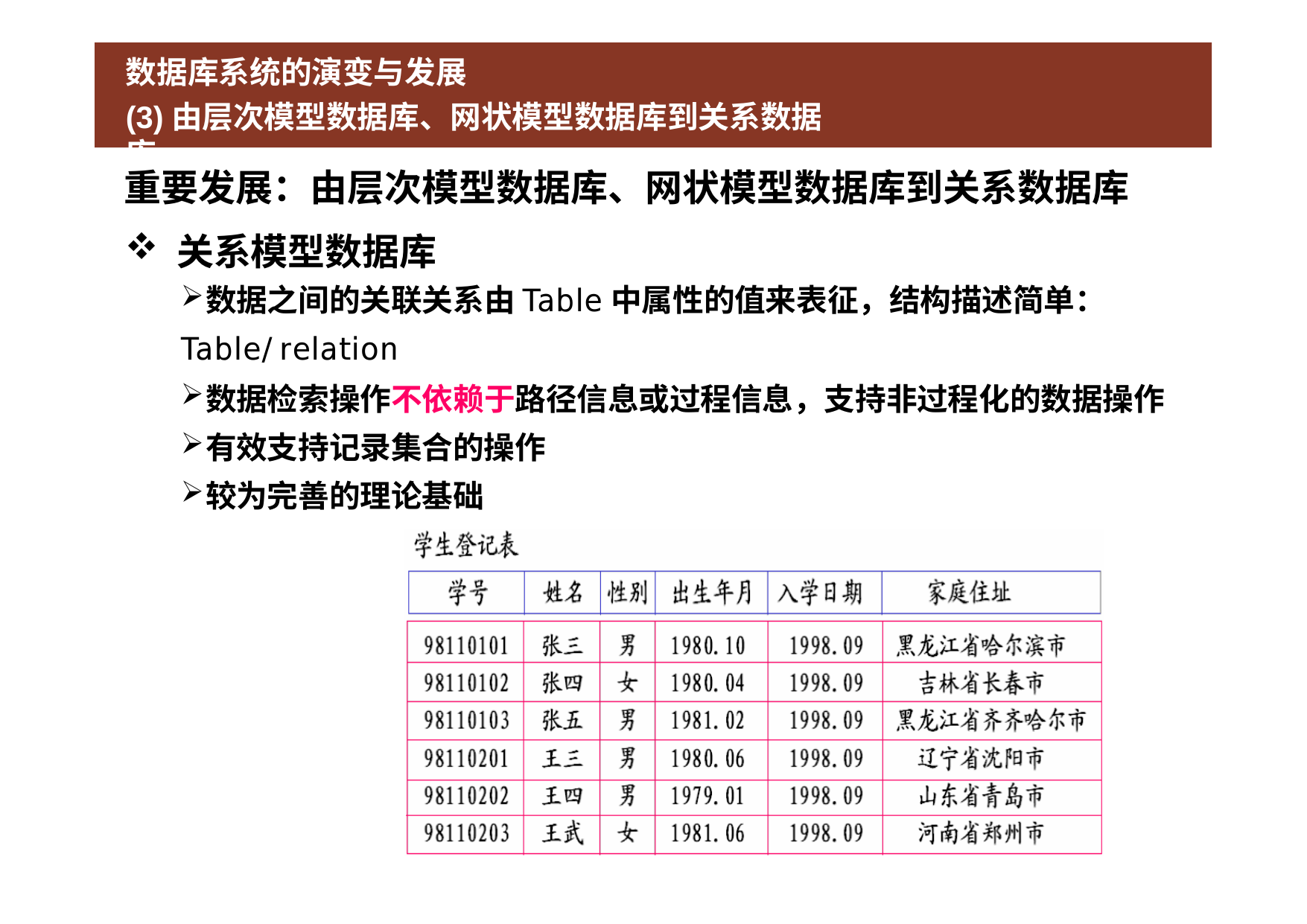

# 数据库系统的演变与发展
(3)由层次模型数据库、网状模型数据库到关系数据库
重要发展：由层次模型数据库、网状模型数据库到关系数据库
关系模型数据库
数据之间的关联关系由Table中属性的值来表征，结构描述简单：
Table/relation
数据检索操作不依赖于路径信息或过程信息，支持非过程化的数据操作
有效支持记录集合的操作
较为完善的理论基础